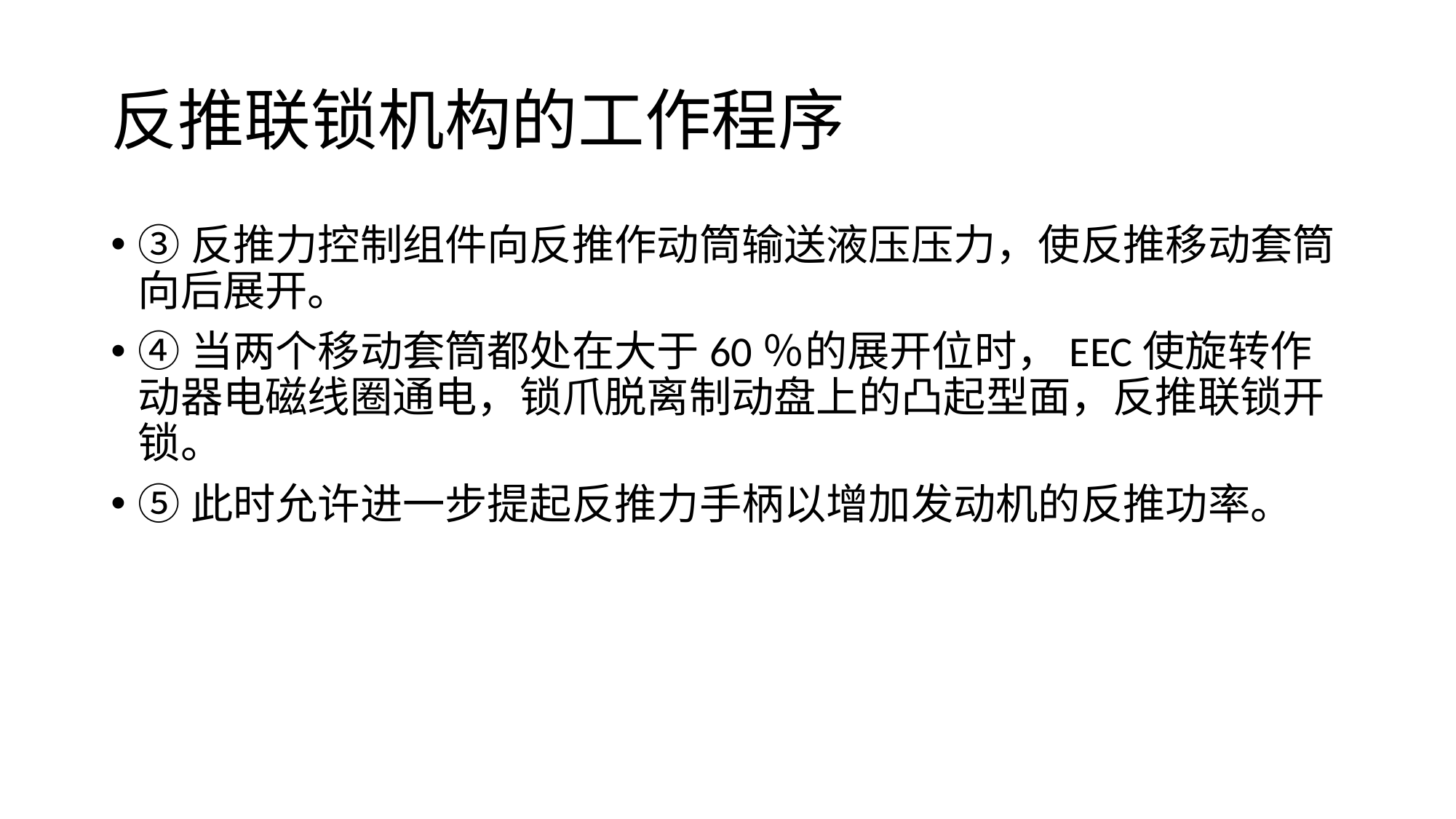

# 反推联锁机构的工作程序
③反推力控制组件向反推作动筒输送液压压力，使反推移动套筒向后展开。
④当两个移动套筒都处在大于60％的展开位时，EEC使旋转作动器电磁线圈通电，锁爪脱离制动盘上的凸起型面，反推联锁开锁。
⑤此时允许进一步提起反推力手柄以增加发动机的反推功率。